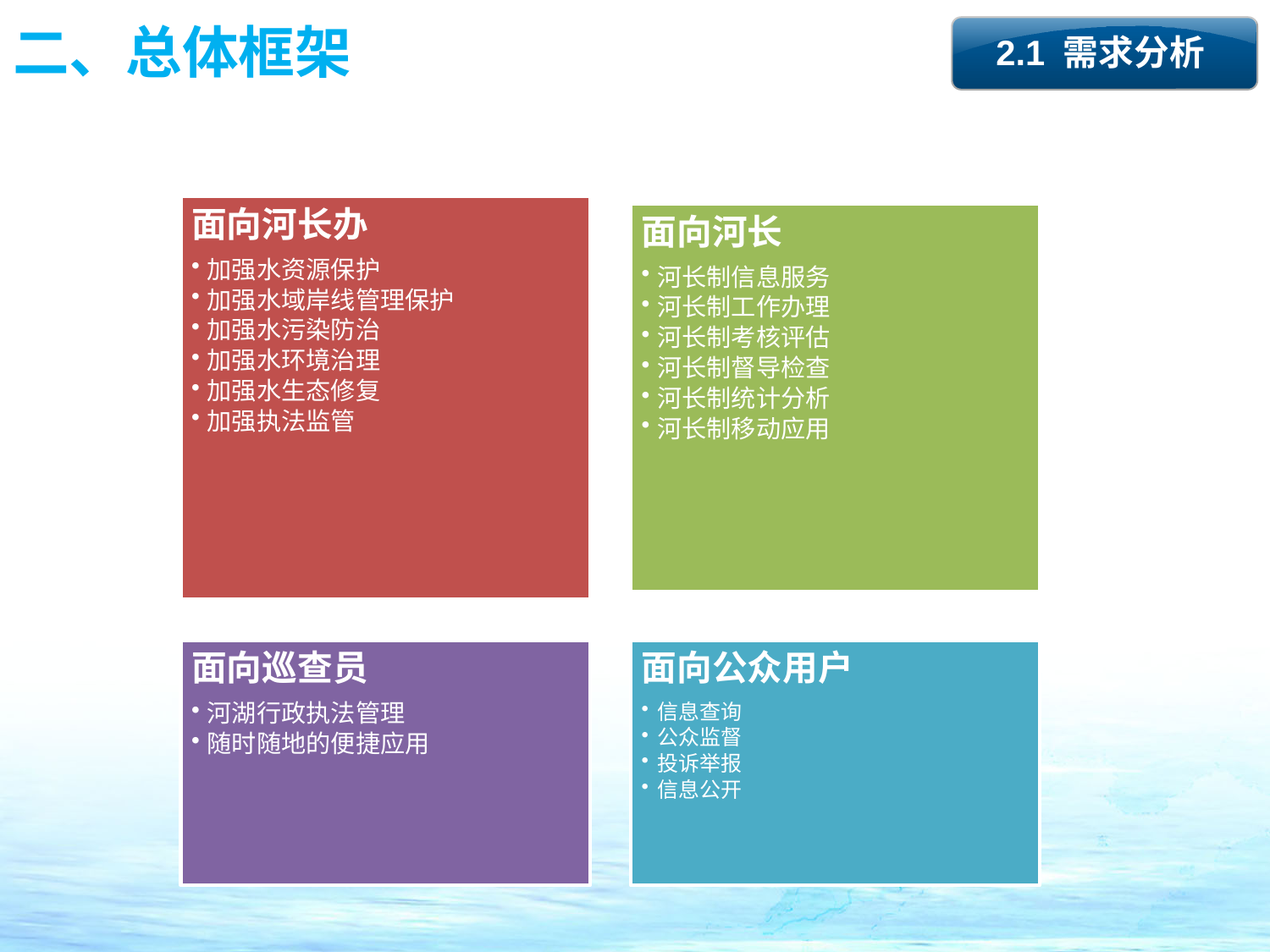

二、总体框架

2.1 需求分析
面向河长办
加强水资源保护
加强水域岸线管理保护
加强水污染防治
加强水环境治理
加强水生态修复
加强执法监管
面向河长
河长制信息服务
河长制工作办理
河长制考核评估
河长制督导检查
河长制统计分析
河长制移动应用
面向巡查员
河湖行政执法管理
随时随地的便捷应用

面向公众用户
信息查询
公众监督
投诉举报
信息公开